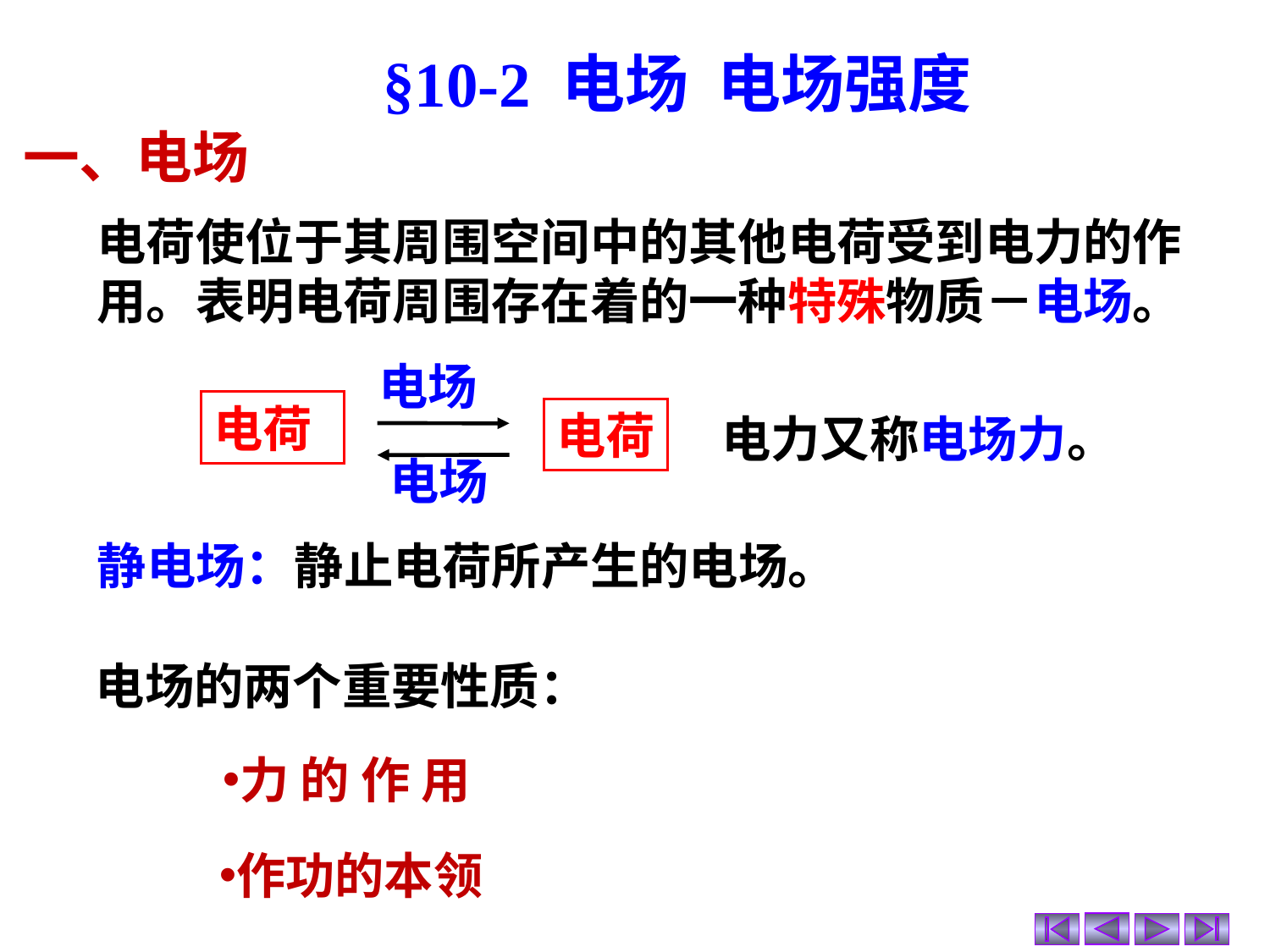

§10-2 电场  电场强度
一、电场
电荷使位于其周围空间中的其他电荷受到电力的作用。表明电荷周围存在着的一种特殊物质－电场。
电场
电荷
电荷

电场

电力又称电场力。
静电场：静止电荷所产生的电场。
电场的两个重要性质：
力 的 作 用
作功的本领
19